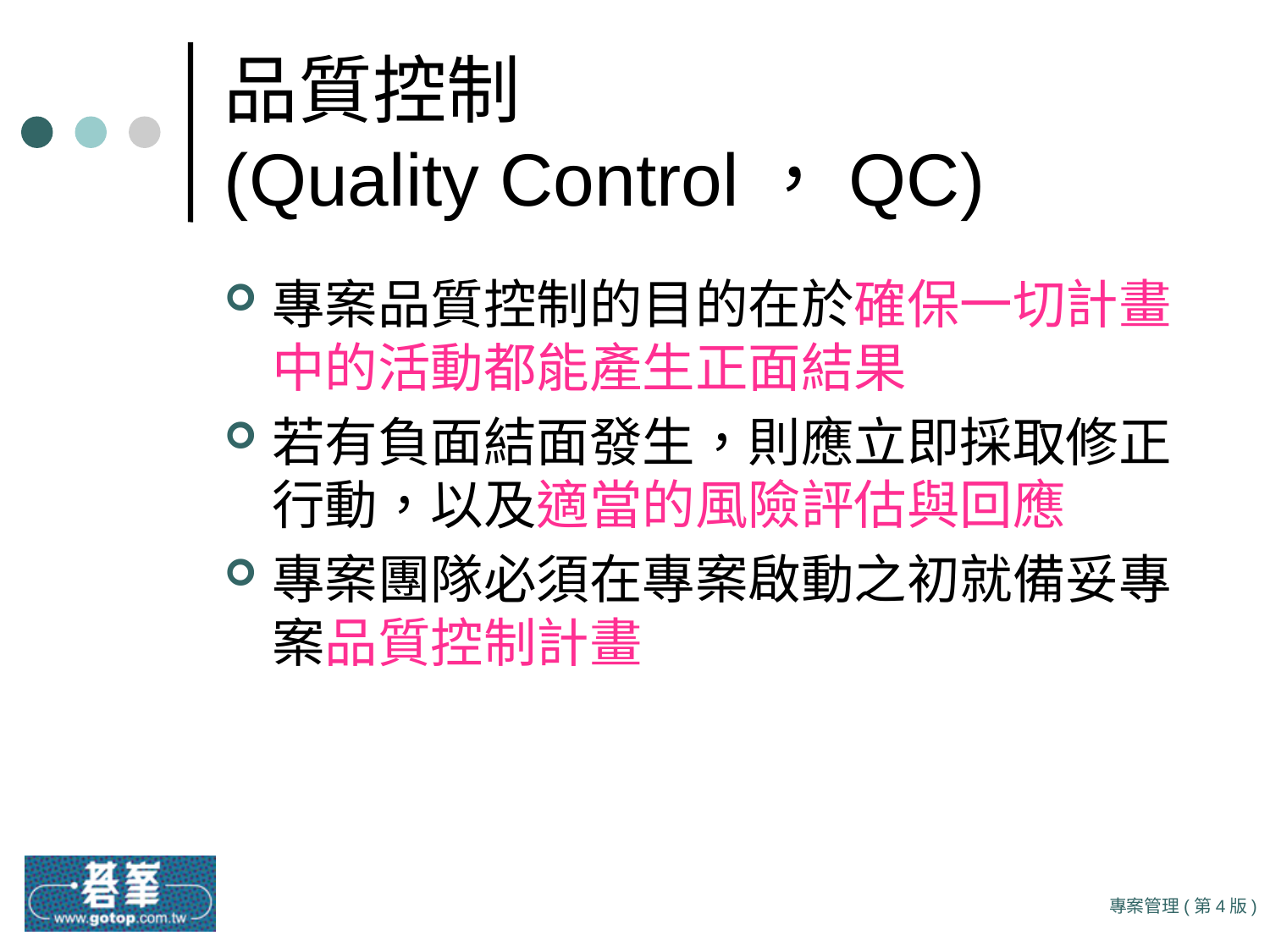

# 品質控制 (Quality Control，QC)
專案品質控制的目的在於確保一切計畫中的活動都能產生正面結果
若有負面結面發生，則應立即採取修正行動，以及適當的風險評估與回應
專案團隊必須在專案啟動之初就備妥專案品質控制計畫
專案管理(第4版)